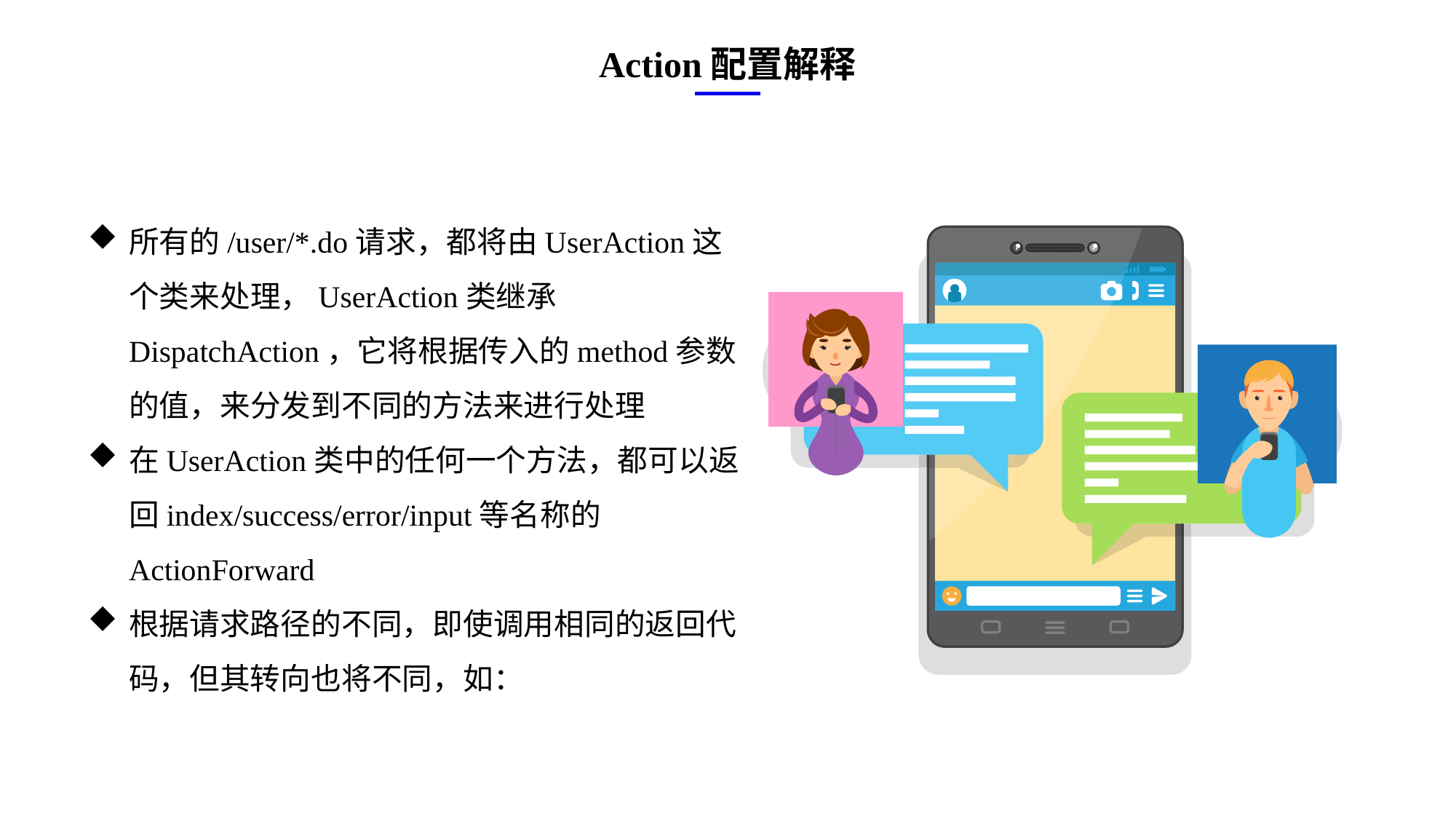

Action配置解释
所有的/user/*.do请求，都将由UserAction这个类来处理，UserAction类继承DispatchAction，它将根据传入的method参数的值，来分发到不同的方法来进行处理
在UserAction类中的任何一个方法，都可以返回index/success/error/input等名称的ActionForward
根据请求路径的不同，即使调用相同的返回代码，但其转向也将不同，如：
e7d195523061f1c0ae0eb3eed39d2bcef4622b2499a05fe6567B54A876BEB457BD1EB8EBE9915191D1FA2E860D28D251AB291D9CBBDD28D4BD16020FD75D8281481517FC21E86E4C931520AFA1087E92E357E3DB373CA326F6F926B1A67F681E99E875FFD293B2C32B3919AE4D43F9436862A7DD54F9346DF3662D8AB7319030EF75D53FF682DE13